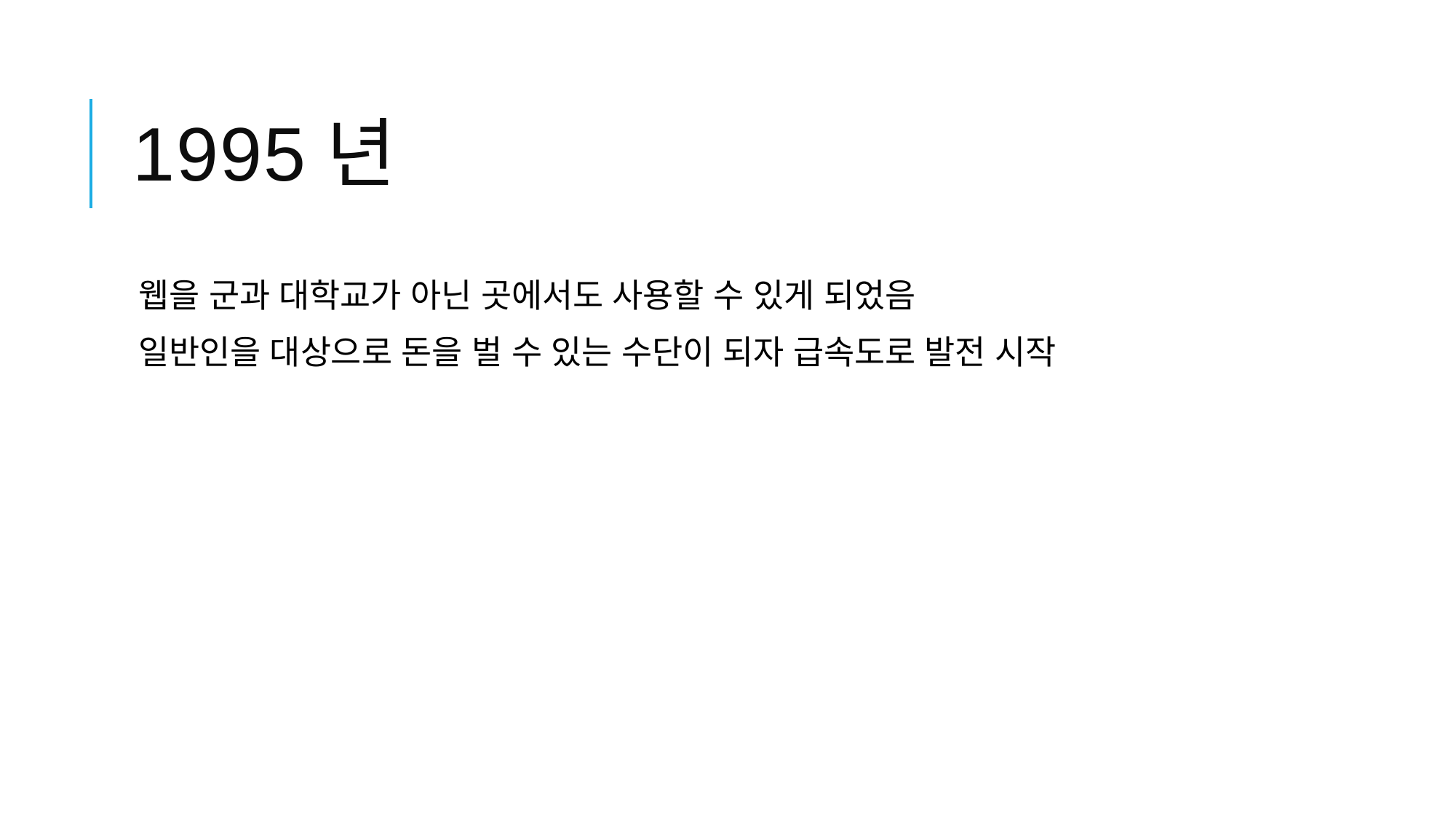

# 1995년
웹을 군과 대학교가 아닌 곳에서도 사용할 수 있게 되었음
일반인을 대상으로 돈을 벌 수 있는 수단이 되자 급속도로 발전 시작